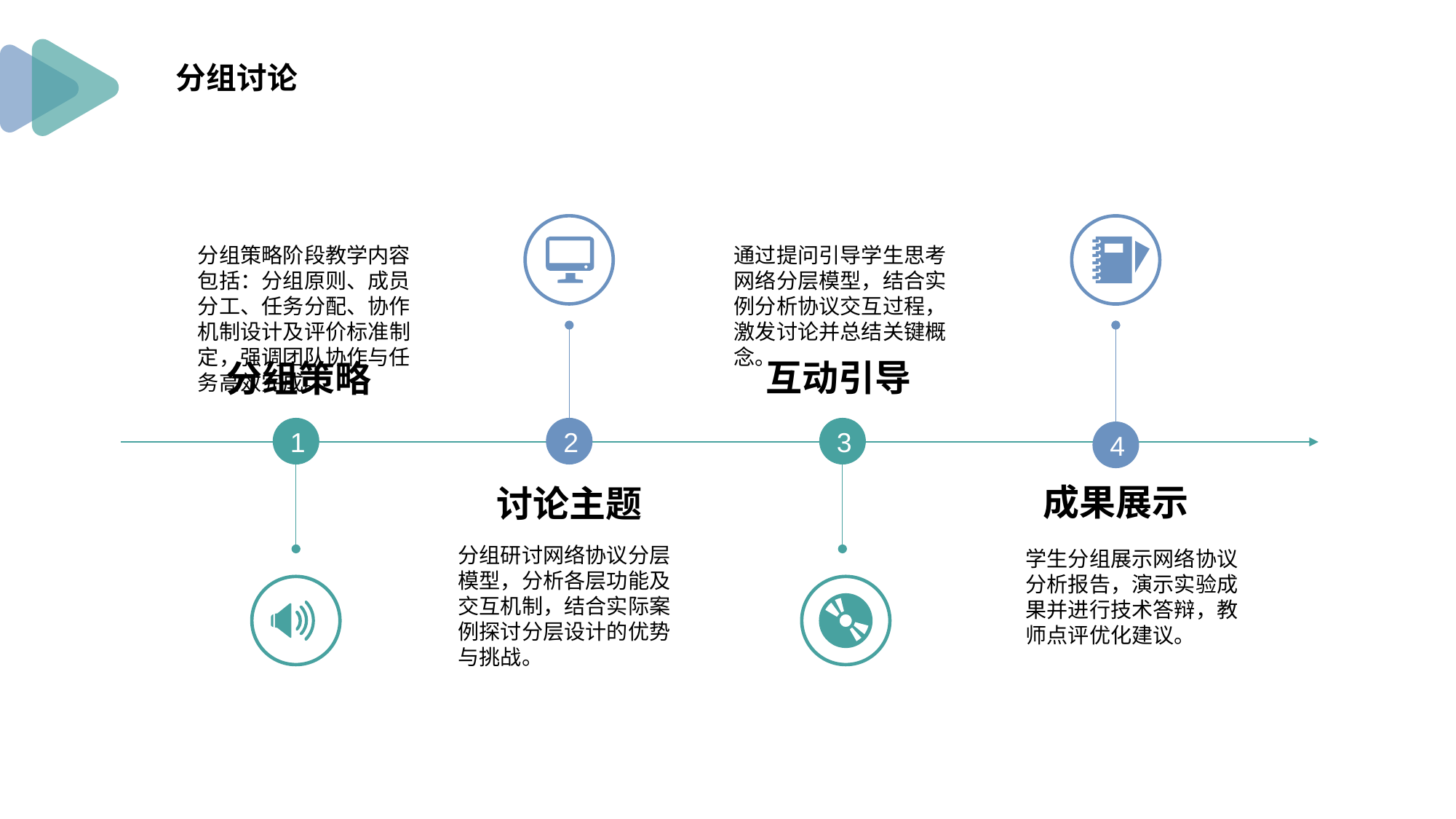

分组讨论

分组策略阶段教学内容包括：分组原则、成员分工、任务分配、协作机制设计及评价标准制定，强调团队协作与任务高效完成。

通过提问引导学生思考网络分层模型，结合实例分析协议交互过程，激发讨论并总结关键概念。

互动引导
分组策略
2
3
1
4
成果展示
讨论主题
分组研讨网络协议分层模型，分析各层功能及交互机制，结合实际案例探讨分层设计的优势与挑战。
学生分组展示网络协议分析报告，演示实验成果并进行技术答辩，教师点评优化建议。